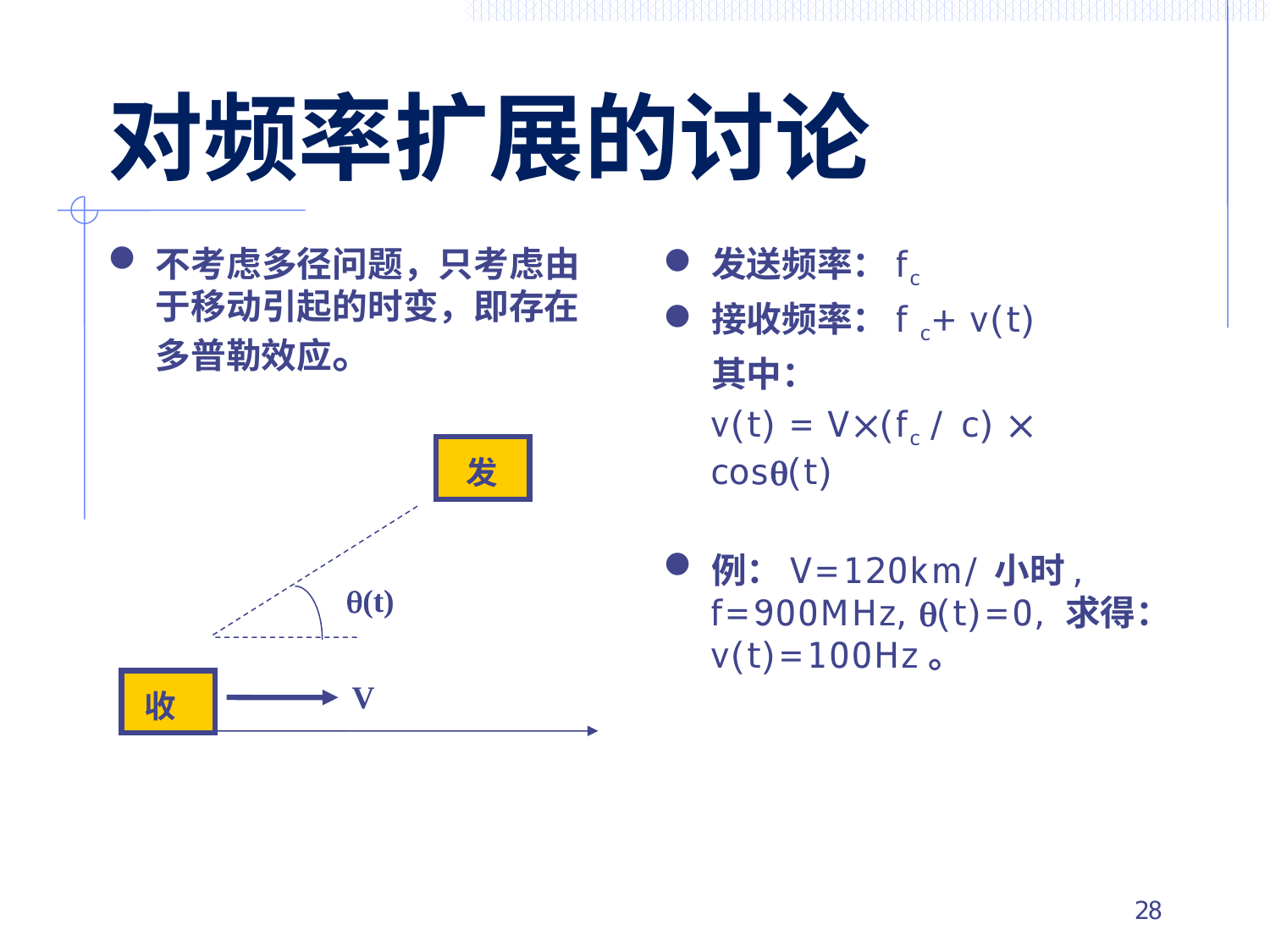

# 对频率扩展的讨论
不考虑多径问题，只考虑由于移动引起的时变，即存在多普勒效应。
发送频率：fc
接收频率：f c+ v(t)
	其中：
	v(t) = V×(fc / c) × cosθ(t)

例：V=120km/小时, f=900MHz, θ(t)=0, 求得：v(t)=100Hz。

发

θ(t)

V
收

28